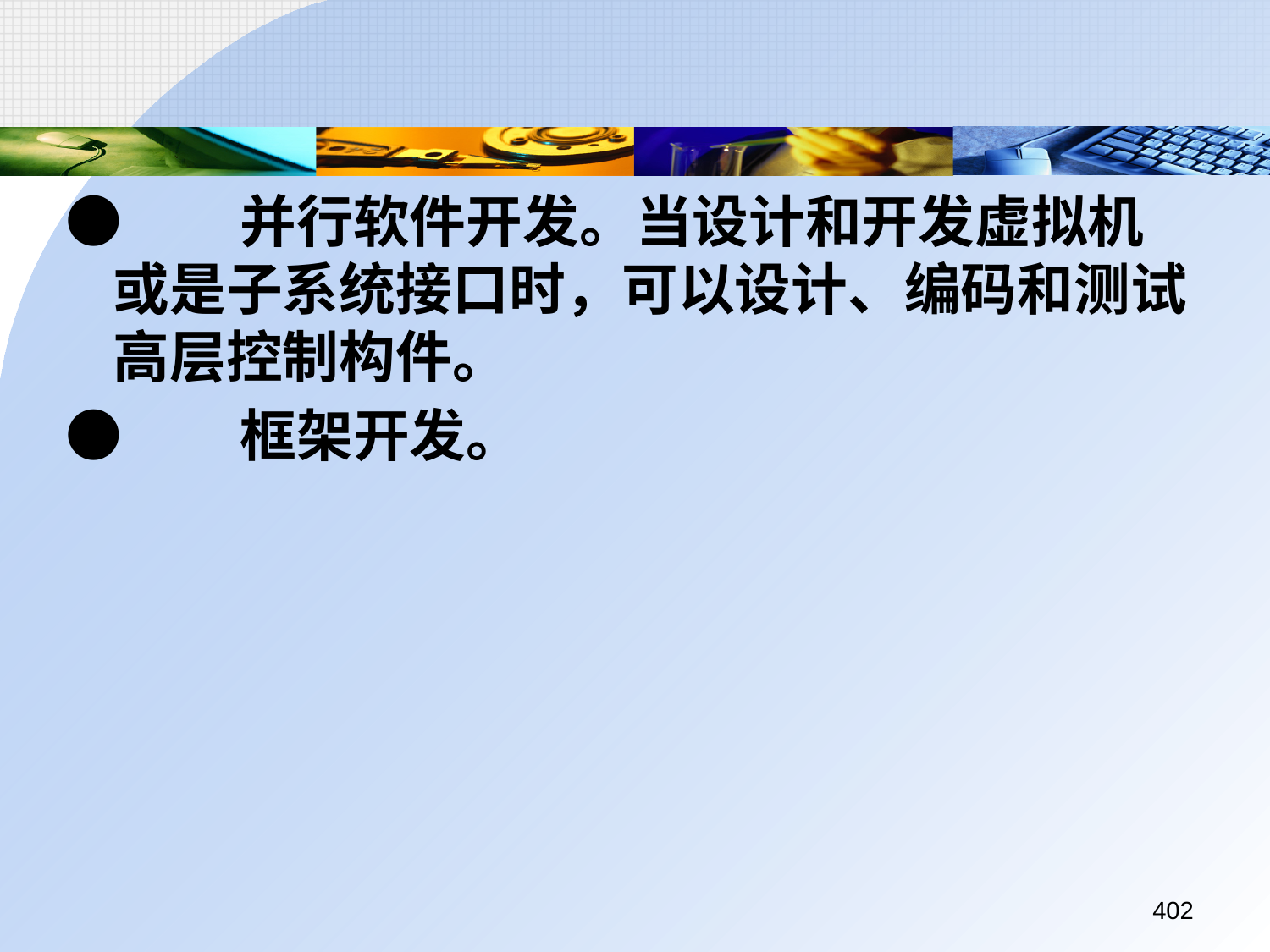

●	并行软件开发。当设计和开发虚拟机或是子系统接口时，可以设计、编码和测试高层控制构件。
●	框架开发。

402